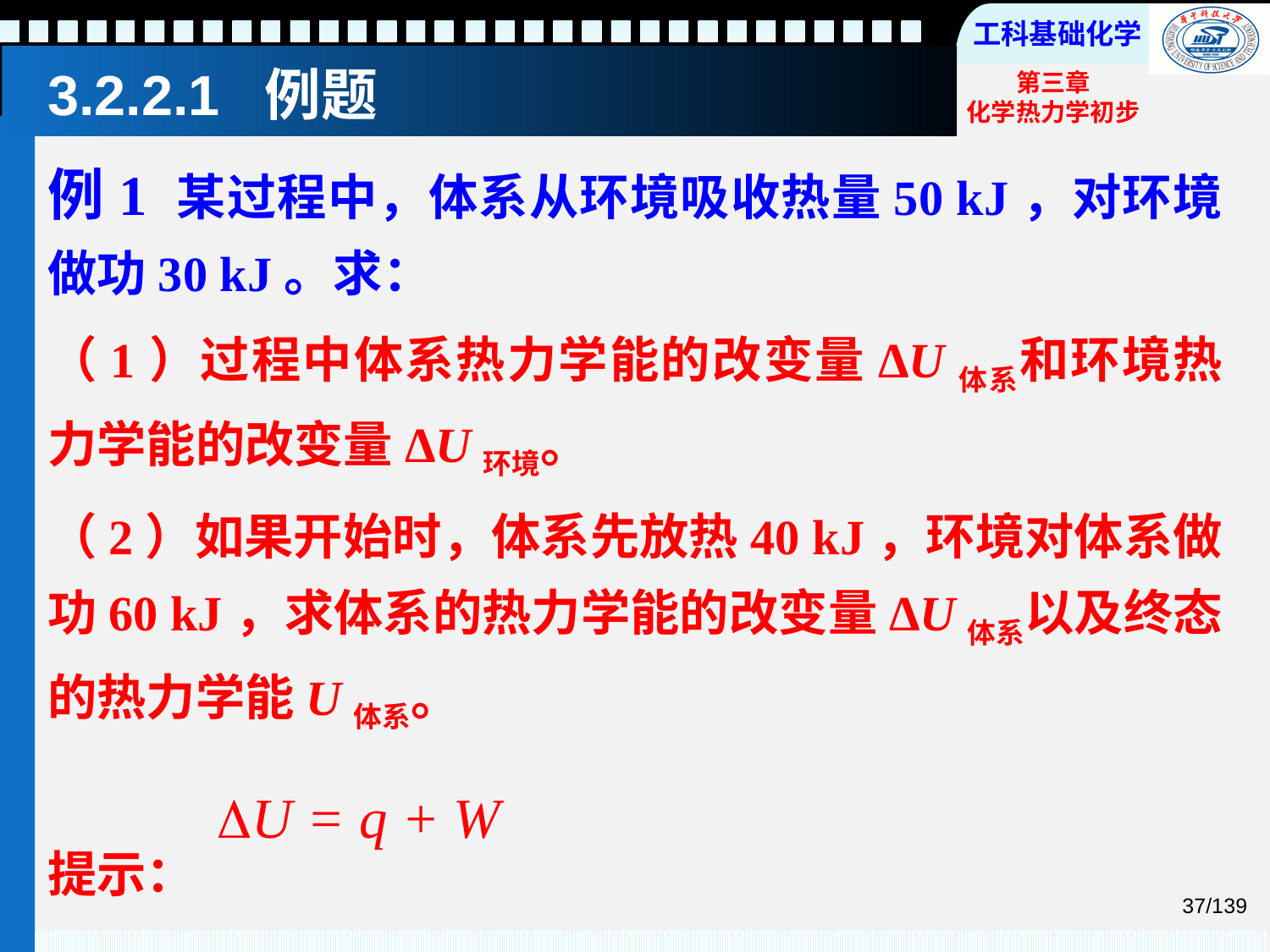

# 3.2.2.1  例题
例1 某过程中，体系从环境吸收热量50 kJ，对环境做功30 kJ。求：
（1）过程中体系热力学能的改变量ΔU体系和环境热力学能的改变量ΔU环境。
（2）如果开始时，体系先放热40 kJ，环境对体系做功60 kJ，求体系的热力学能的改变量ΔU体系以及终态的热力学能U体系。

提示：

ΔU = q + W